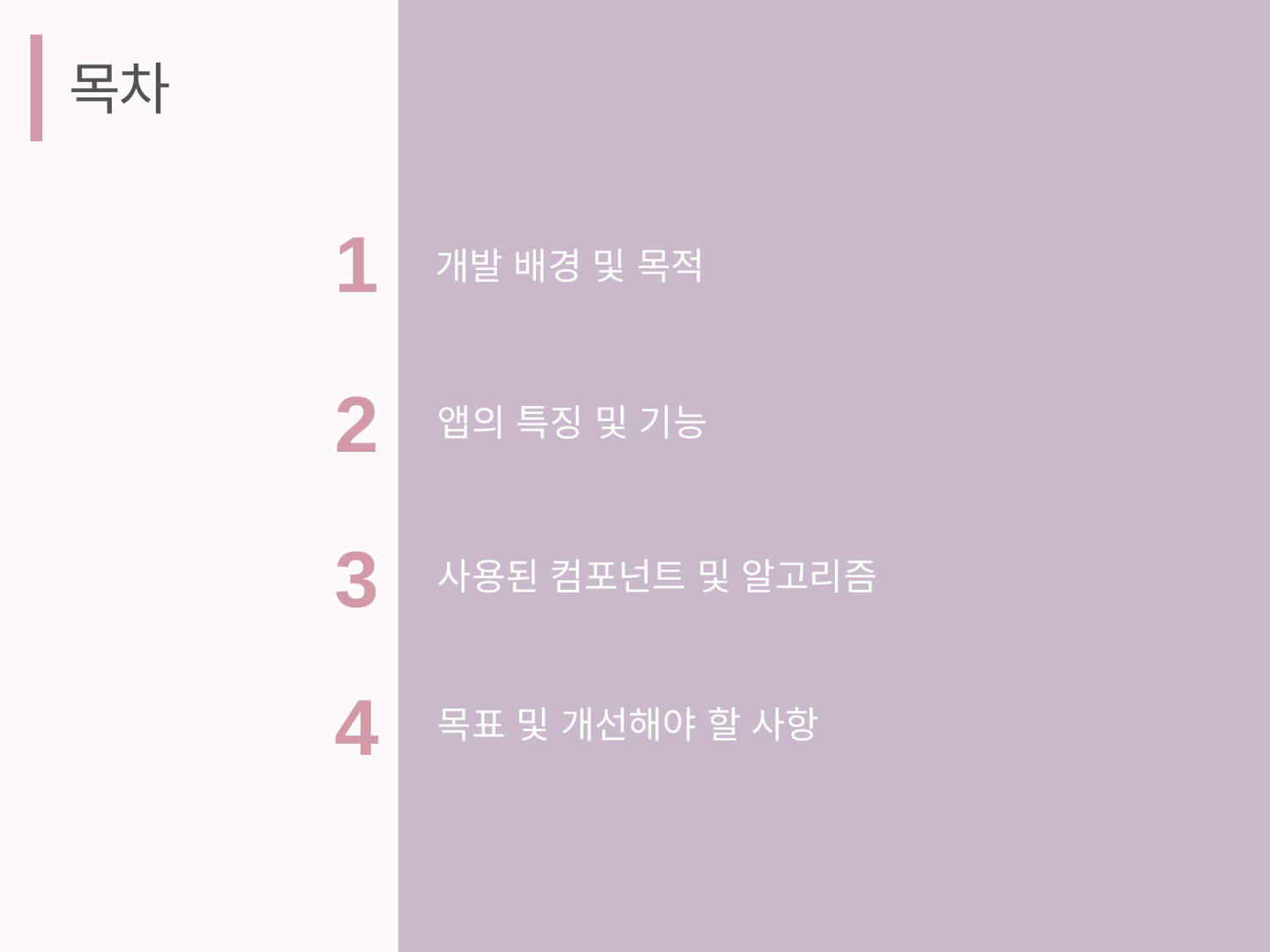

목차
1
개발 배경 및 목적
2
앱의 특징 및 기능
3
사용된 컴포넌트 및 알고리즘
4
목표 및 개선해야 할 사항